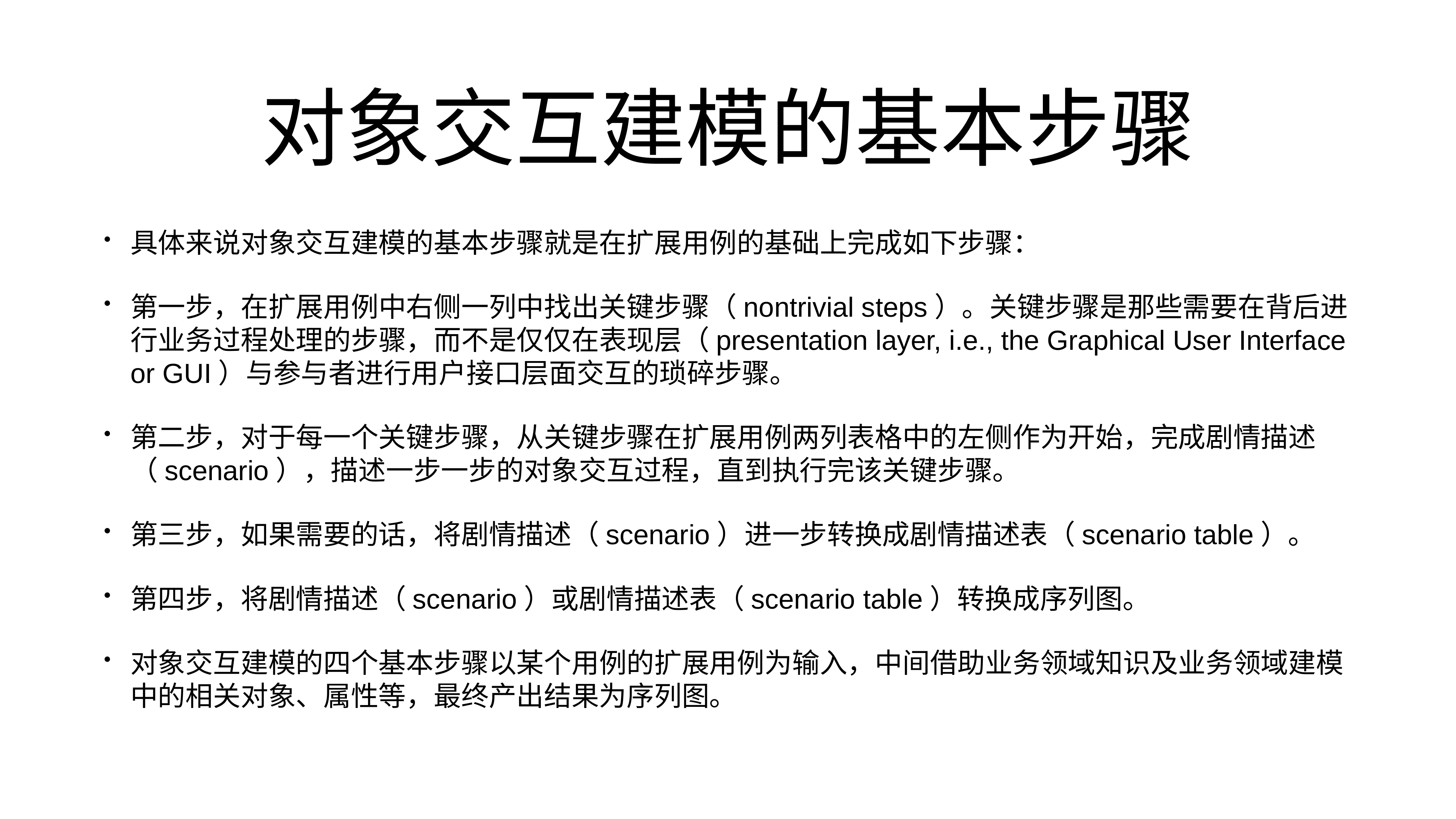

# 对象交互建模的基本步骤
具体来说对象交互建模的基本步骤就是在扩展用例的基础上完成如下步骤：
第一步，在扩展用例中右侧一列中找出关键步骤（nontrivial steps）。关键步骤是那些需要在背后进行业务过程处理的步骤，而不是仅仅在表现层（presentation layer, i.e., the Graphical User Interface or GUI）与参与者进行用户接口层面交互的琐碎步骤。
第二步，对于每一个关键步骤，从关键步骤在扩展用例两列表格中的左侧作为开始，完成剧情描述（scenario），描述一步一步的对象交互过程，直到执行完该关键步骤。
第三步，如果需要的话，将剧情描述（scenario）进一步转换成剧情描述表（scenario table）。
第四步，将剧情描述（scenario）或剧情描述表（scenario table）转换成序列图。
对象交互建模的四个基本步骤以某个用例的扩展用例为输入，中间借助业务领域知识及业务领域建模中的相关对象、属性等，最终产出结果为序列图。